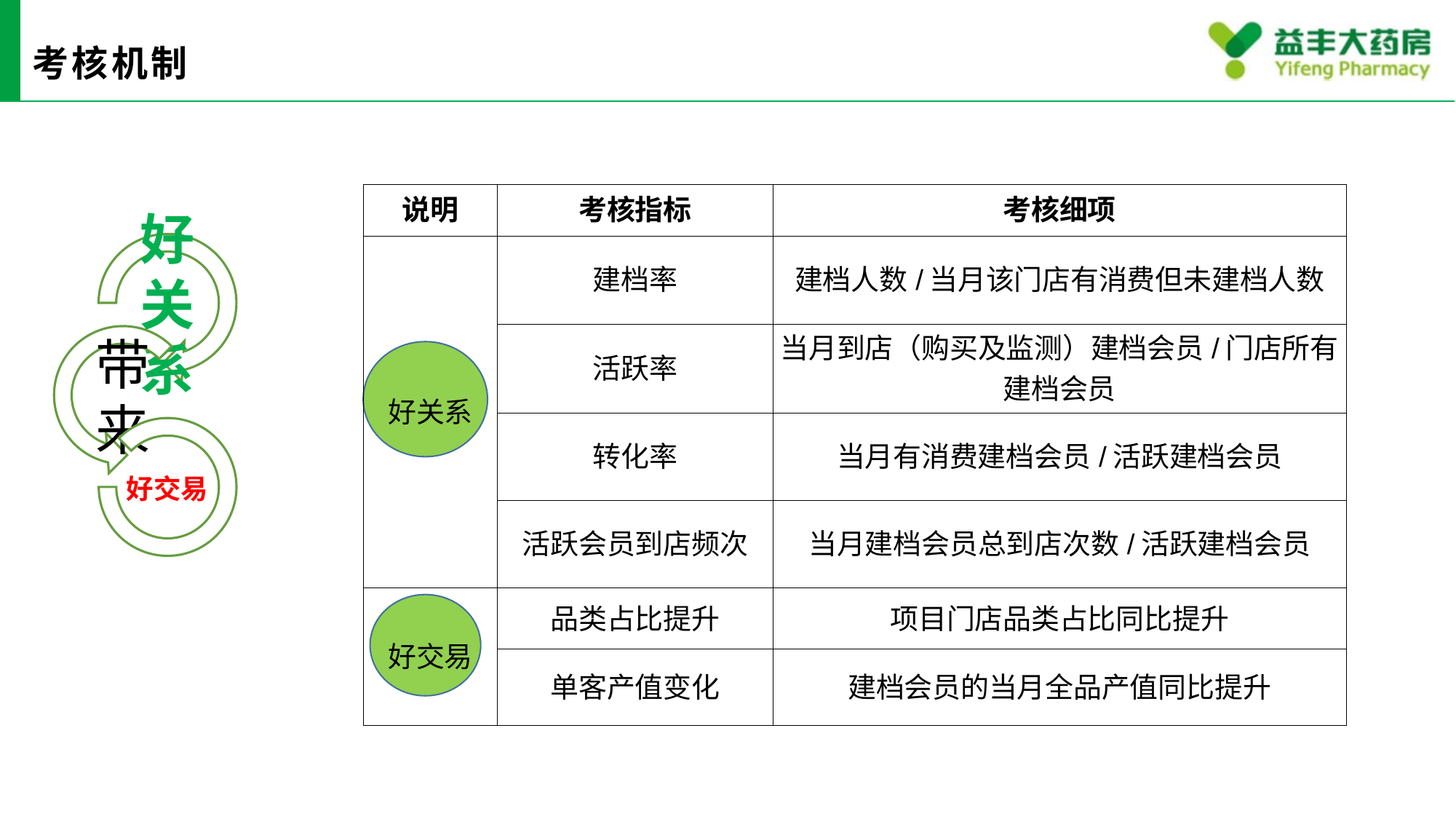

# 考核机制
| 说明 | 考核指标 | 考核细项 |
| --- | --- | --- |
| 好关系 | 建档率 | 建档人数/当月该门店有消费但未建档人数 |
|  | 活跃率 | 当月到店（购买及监测）建档会员/门店所有建档会员 |
|  | 转化率 | 当月有消费建档会员/活跃建档会员 |
|  | 活跃会员到店频次 | 当月建档会员总到店次数/活跃建档会员 |
| 好交易 | 品类占比提升 | 项目门店品类占比同比提升 |
|  | 单客产值变化 | 建档会员的当月全品产值同比提升 |
好关系
带来
好交易